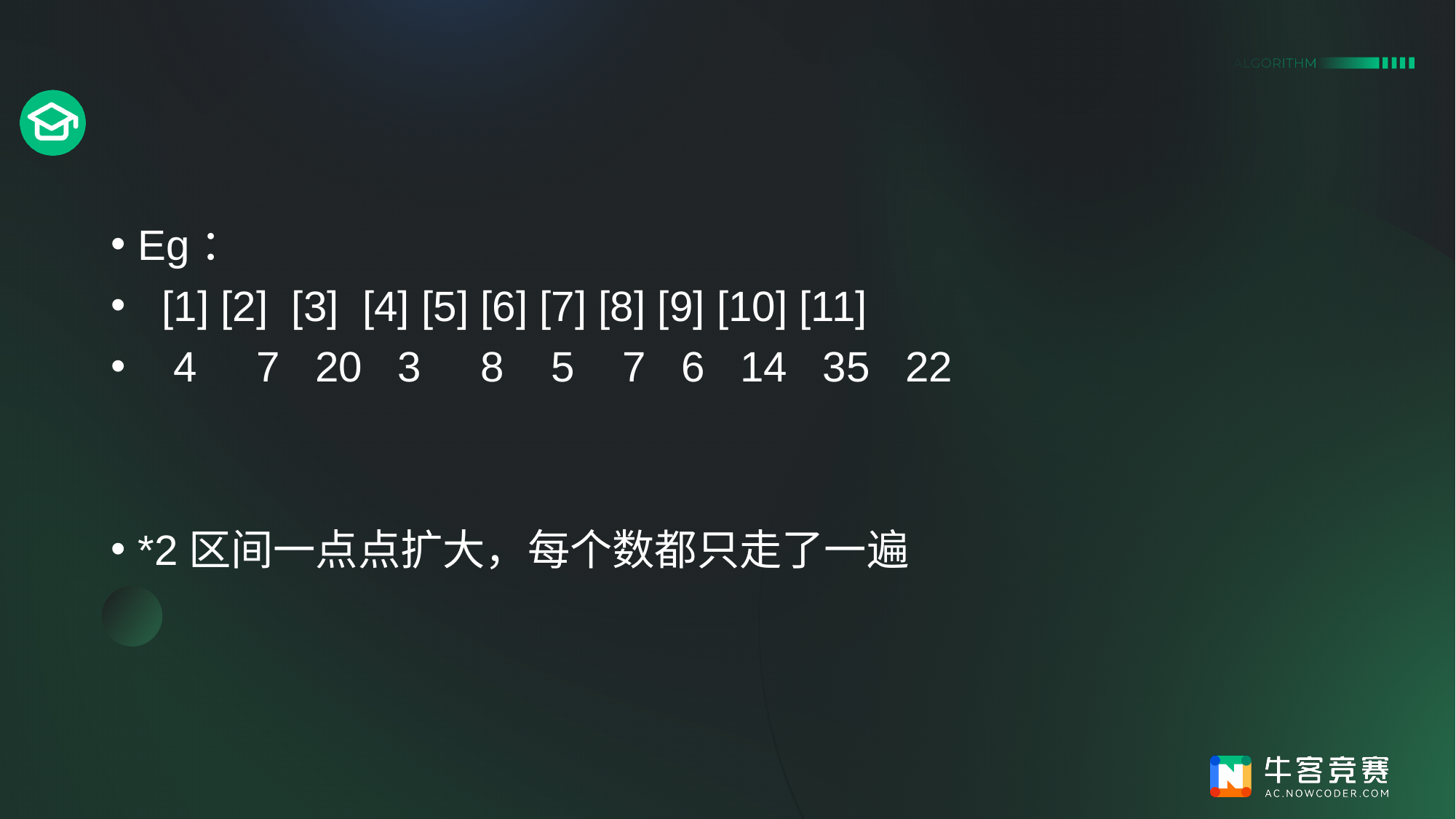

#
Eg：
  [1] [2]  [3]  [4] [5] [6] [7] [8] [9] [10] [11]
   4     7   20   3     8    5    7   6   14   35   22

*2区间一点点扩大，每个数都只走了一遍